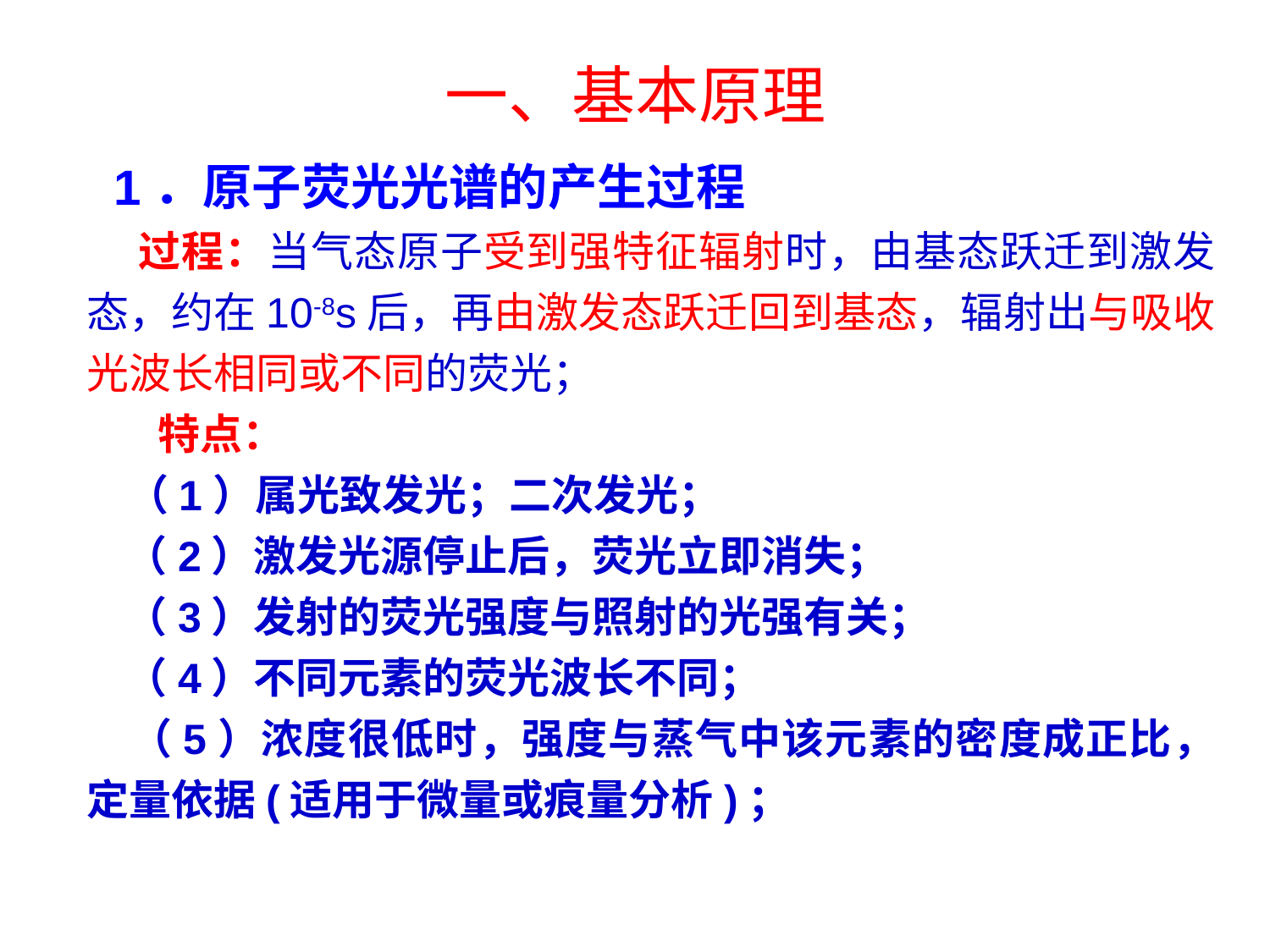

一、基本原理
  1．原子荧光光谱的产生过程
    过程：当气态原子受到强特征辐射时，由基态跃迁到激发态，约在10-8s后，再由激发态跃迁回到基态，辐射出与吸收光波长相同或不同的荧光；
        特点：
    （1）属光致发光；二次发光；
   （2）激发光源停止后，荧光立即消失；
   （3）发射的荧光强度与照射的光强有关；
   （4）不同元素的荧光波长不同；
   （5）浓度很低时，强度与蒸气中该元素的密度成正比，定量依据(适用于微量或痕量分析)；